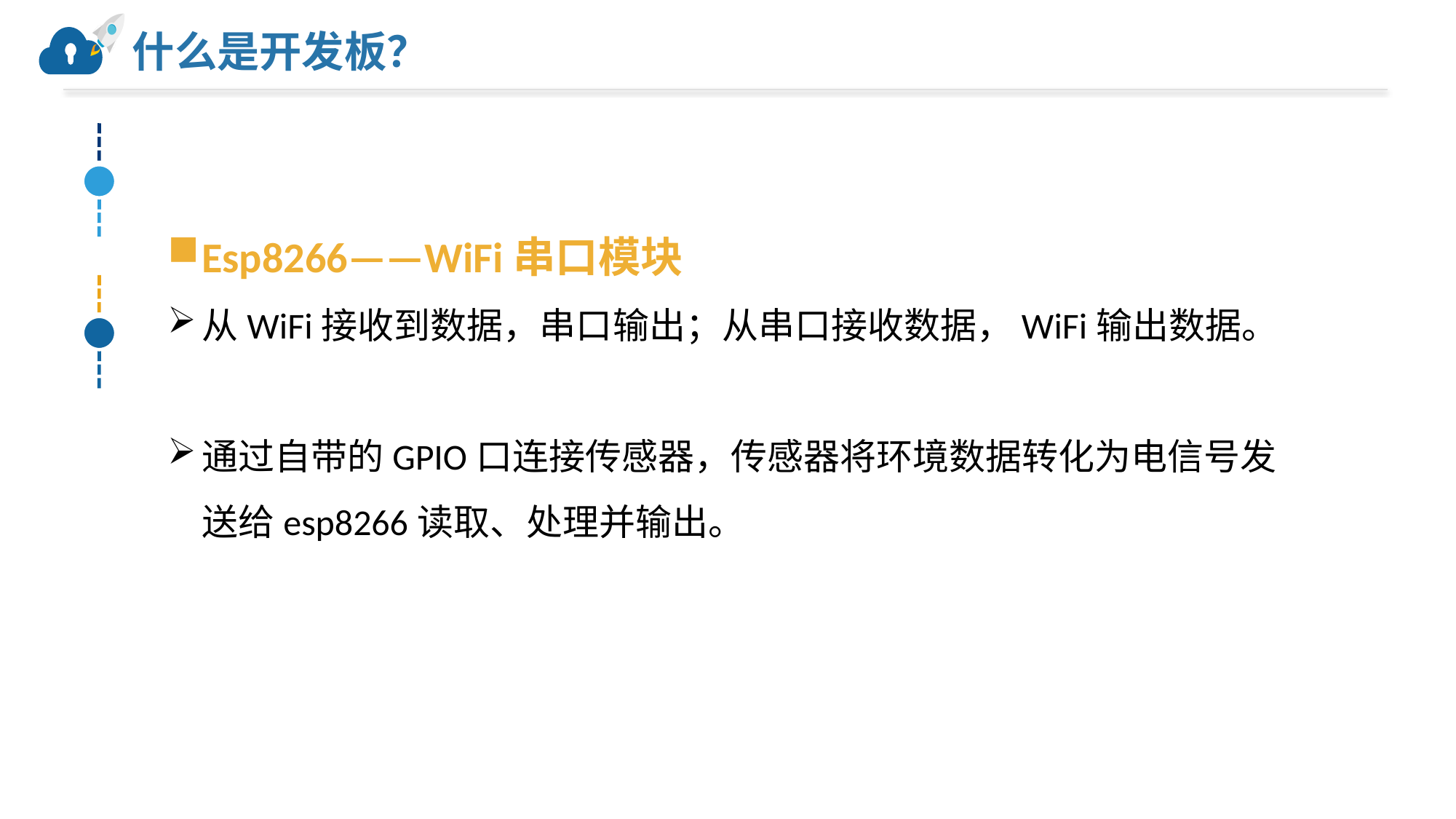

# 什么是开发板？

Esp8266——WiFi串口模块
从WiFi接收到数据，串口输出；从串口接收数据，WiFi输出数据。

通过自带的GPIO口连接传感器，传感器将环境数据转化为电信号发送给esp8266读取、处理并输出。